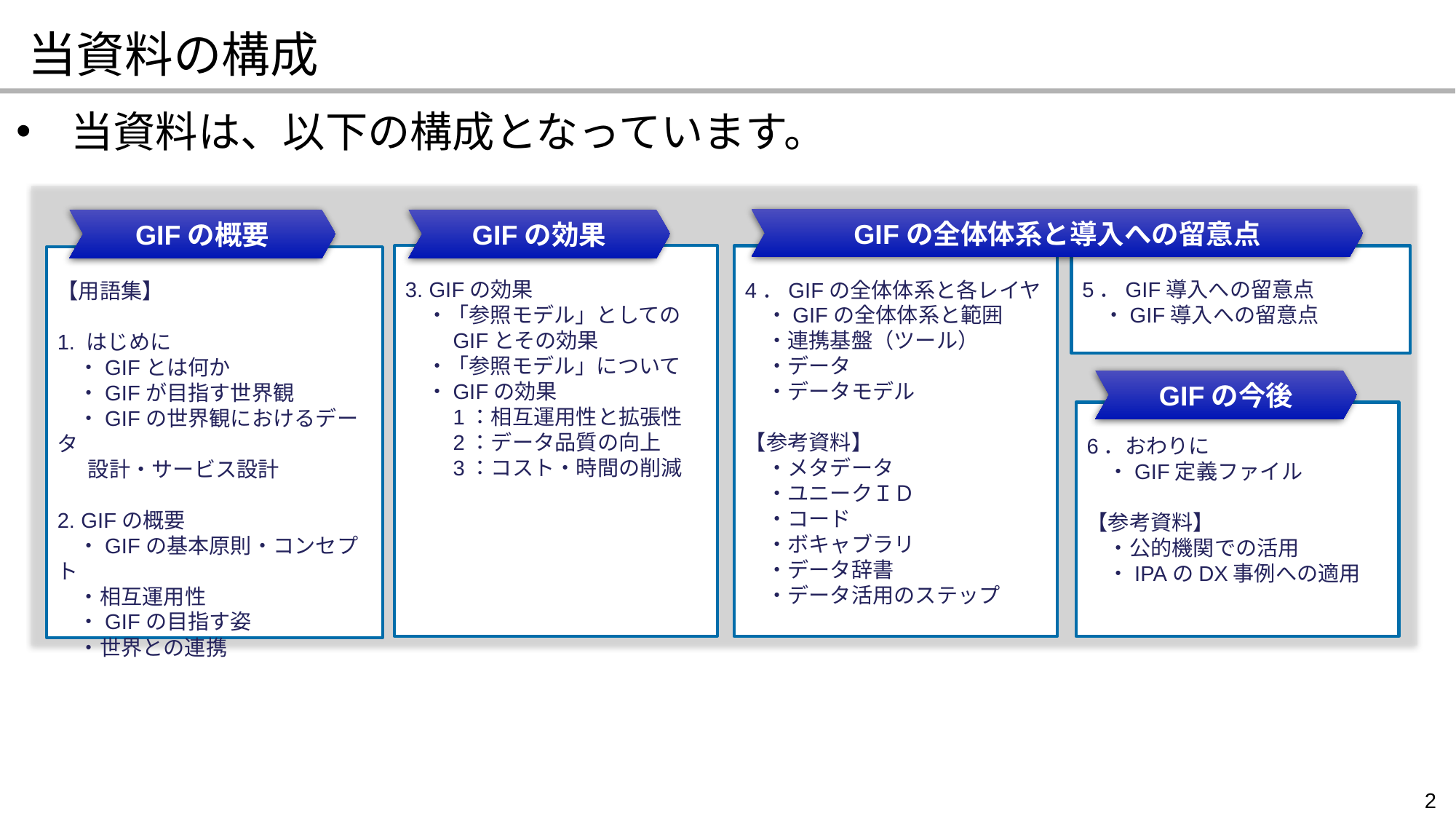

当資料の構成
当資料は、以下の構成となっています。

GIFの全体体系と導入への留意点
GIFの概要
GIFの効果

3. GIFの効果
　・「参照モデル」としての
　　GIFとその効果
　・「参照モデル」について
　・GIFの効果
　　1：相互運用性と拡張性
　　2：データ品質の向上
　　3：コスト・時間の削減

5．GIF導入への留意点
　・GIF導入への留意点

4．GIFの全体体系と各レイヤ
　・GIFの全体体系と範囲
　・連携基盤（ツール）
　・データ
　・データモデル

【参考資料】
　・メタデータ
　・ユニークＩＤ
　・コード
　・ボキャブラリ
　・データ辞書
　・データ活用のステップ

【用語集】
1. はじめに
　・GIFとは何か
　・GIFが目指す世界観
　・GIFの世界観におけるデータ
　  設計・サービス設計

2. GIFの概要
　・GIFの基本原則・コンセプト
　・相互運用性
　・GIFの目指す姿
　・世界との連携

GIFの今後

6．おわりに
　・GIF定義ファイル

【参考資料】
　・公的機関での活用
　・IPAのDX事例への適用
2